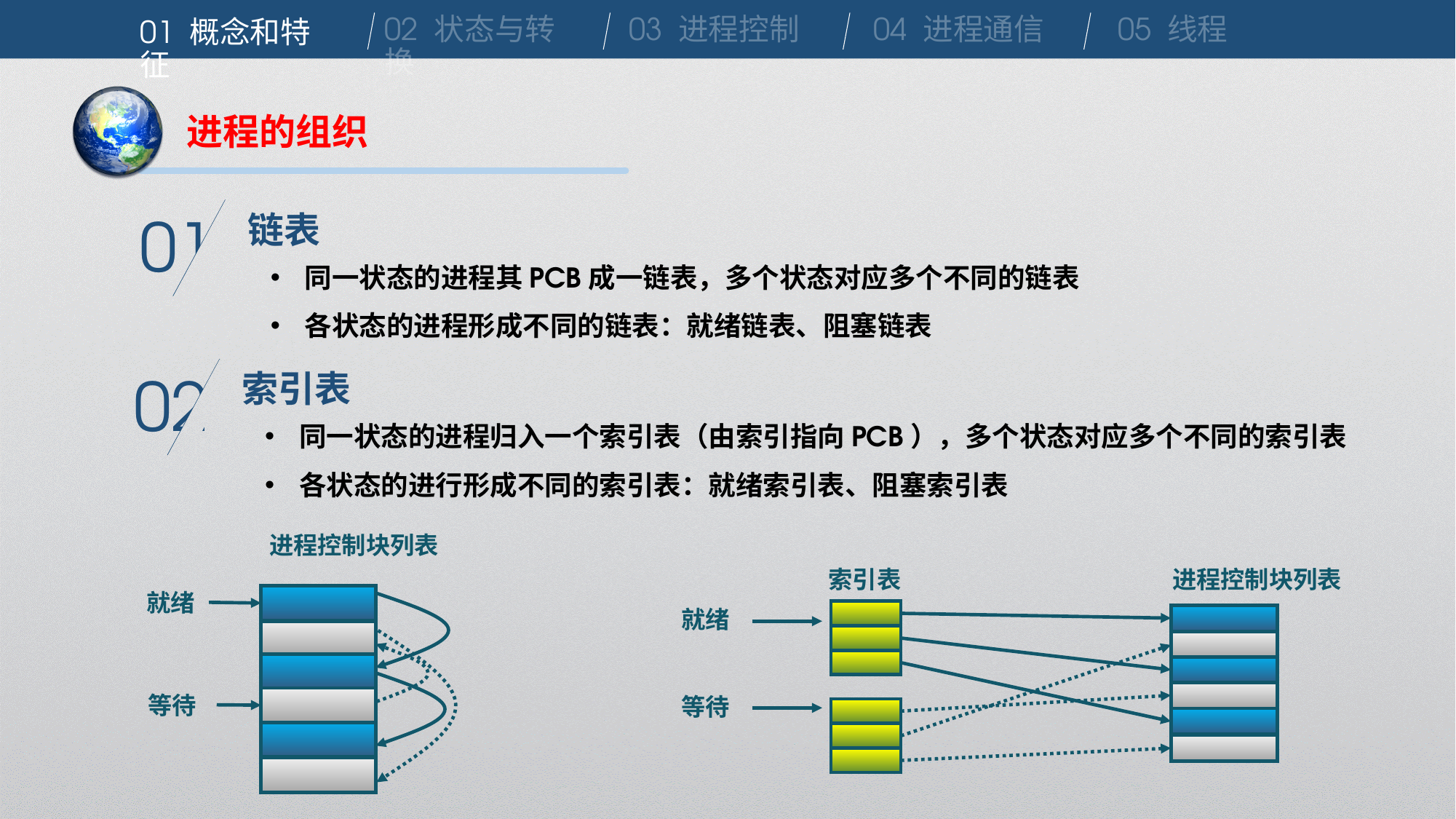

02 状态与转换
03 进程控制
04 进程通信
05 线程
01 概念和特征
进程的组织
链表

01
同一状态的进程其PCB成一链表，多个状态对应多个不同的链表
各状态的进程形成不同的链表：就绪链表、阻塞链表
索引表

02
同一状态的进程归入一个索引表（由索引指向PCB），多个状态对应多个不同的索引表
各状态的进行形成不同的索引表：就绪索引表、阻塞索引表
进程控制块列表

索引表
就绪

等待

进程控制块列表

就绪

等待